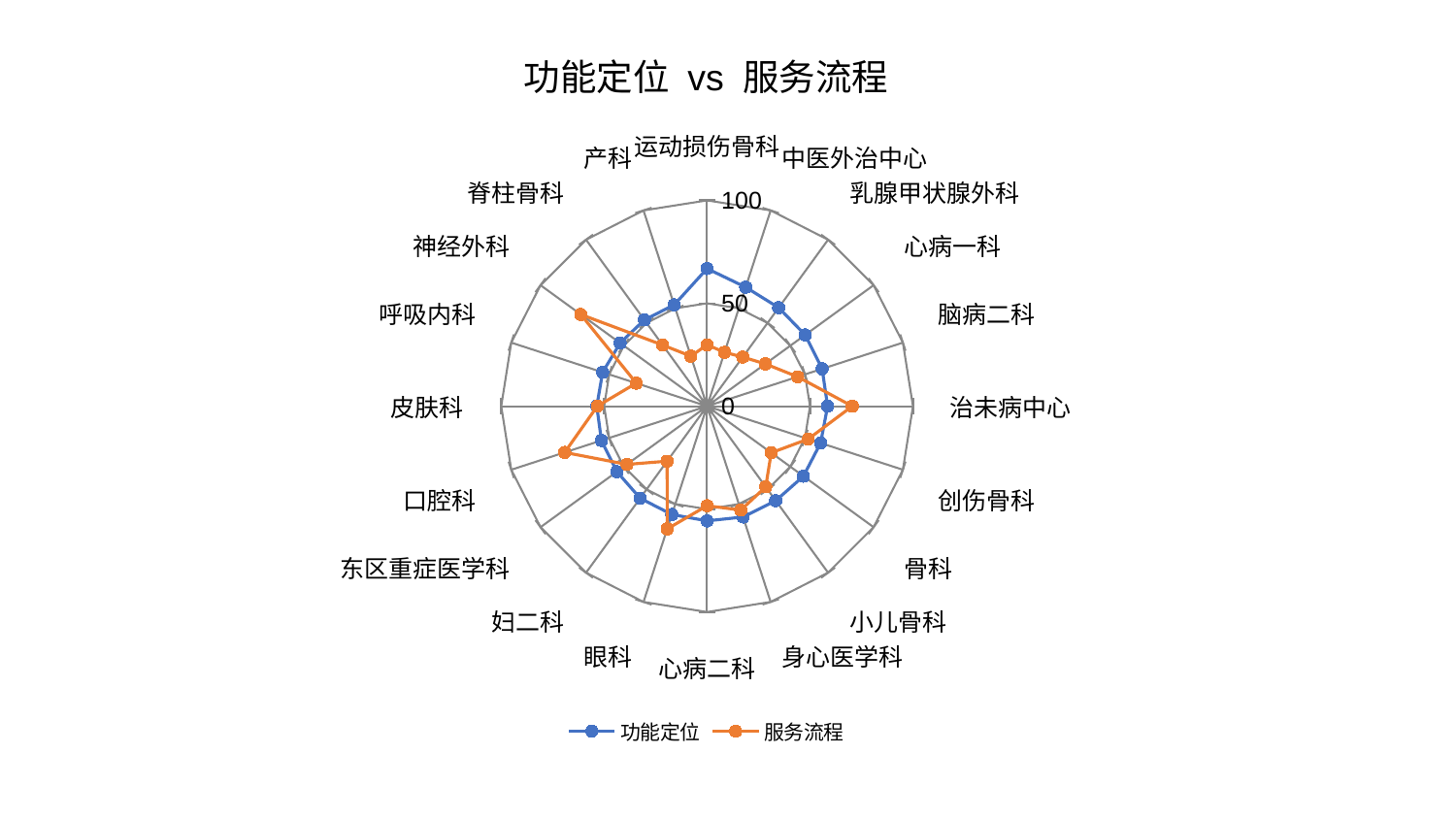

### Chart: 功能定位 vs 服务流程

| Category | 功能定位 | 服务流程 |
|---|---|---|
| 运动损伤骨科 | 66.8668696316368 | 29.833731107014025 |
| 中医外治中心 | 60.78081138442299 | 27.519819239095426 |
| 乳腺甲状腺外科 | 59.16121078081465 | 29.52023678276774 |
| 心病一科 | 58.88095804738589 | 34.99144076508388 |
| 脑病二科 | 58.75641419750594 | 46.25236505670881 |
| 治未病中心 | 58.56520814836335 | 70.53866204163481 |
| 创伤骨科 | 57.974990170145574 | 51.69016938056483 |
| 骨科 | 57.87971814171731 | 38.52664344861258 |
| 小儿骨科 | 56.75638212962482 | 48.46466326328871 |
| 身心医学科 | 56.6185375064674 | 53.074732136415335 |
| 心病二科 | 55.72457682494343 | 48.380544122182854 |
| 眼科 | 55.341842984123346 | 62.6849975059898 |
| 妇二科 | 55.30521994255142 | 33.04728212778371 |
| 东区重症医学科 | 54.15961885337331 | 48.126712560840375 |
| 口腔科 | 53.96959695887519 | 72.73285633034263 |
| 皮肤科 | 53.57828770513224 | 53.31765325047957 |
| 呼吸内科 | 53.36075574284265 | 36.15390389191474 |
| 神经外科 | 52.20899970834698 | 75.82642183921786 |
| 脊柱骨科 | 51.85145388470305 | 36.72154501314414 |
| 产科 | 51.76033198203094 | 25.583416062832278 |
36